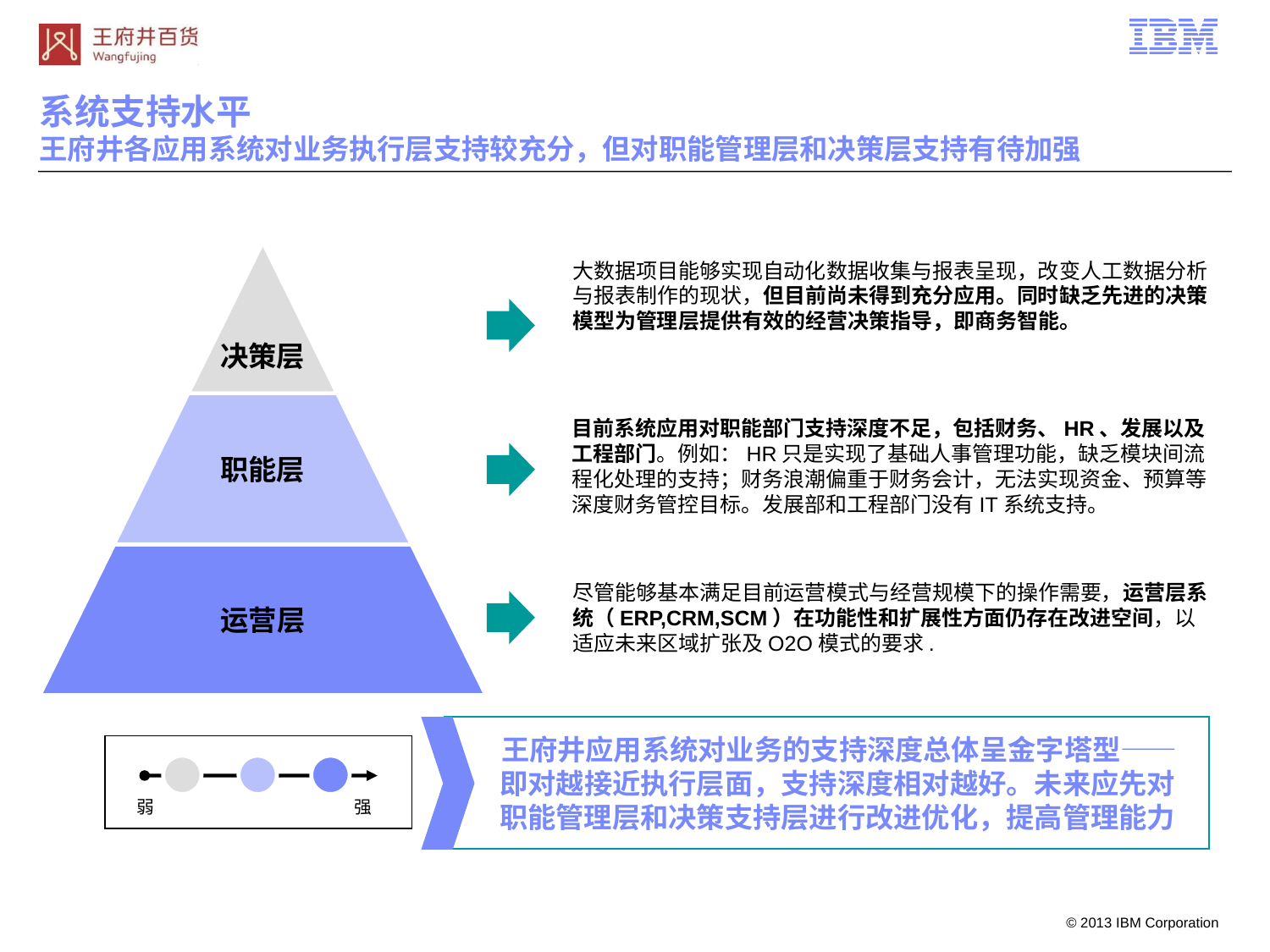

系统支持水平
王府井各应用系统对业务执行层支持较充分，但对职能管理层和决策层支持有待加强
决策层
职能层
运营层
大数据项目能够实现自动化数据收集与报表呈现，改变人工数据分析与报表制作的现状，但目前尚未得到充分应用。同时缺乏先进的决策模型为管理层提供有效的经营决策指导，即商务智能。

目前系统应用对职能部门支持深度不足，包括财务、HR、发展以及工程部门。例如：HR只是实现了基础人事管理功能，缺乏模块间流程化处理的支持；财务浪潮偏重于财务会计，无法实现资金、预算等深度财务管控目标。发展部和工程部门没有IT系统支持。

尽管能够基本满足目前运营模式与经营规模下的操作需要，运营层系统（ERP,CRM,SCM）在功能性和扩展性方面仍存在改进空间，以适应未来区域扩张及O2O模式的要求.

   王府井应用系统对业务的支持深度总体呈金字塔型——即对越接近执行层面，支持深度相对越好。未来应先对职能管理层和决策支持层进行改进优化，提高管理能力

弱
强